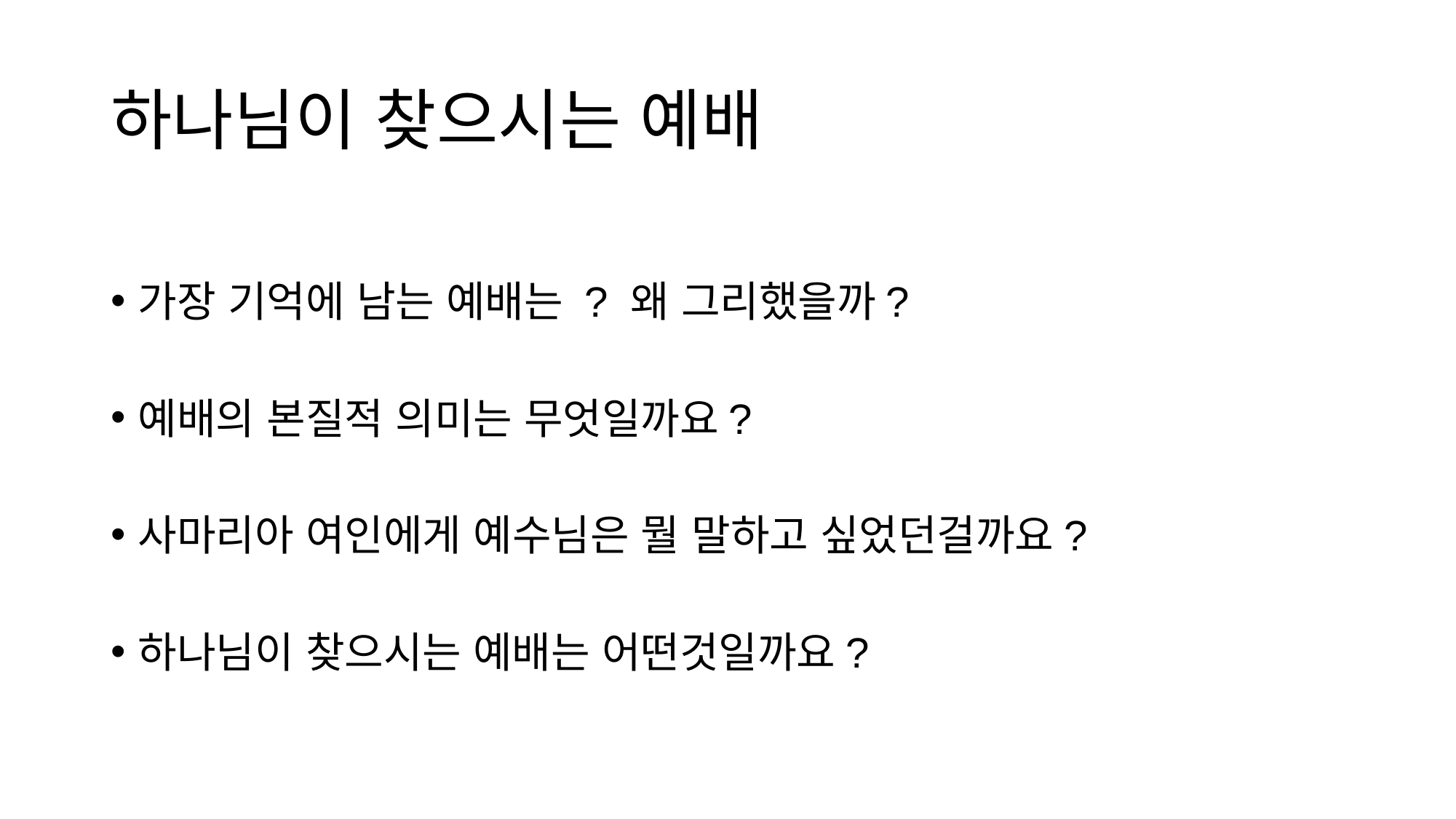

# 하나님이 찾으시는 예배
가장 기억에 남는 예배는 ? 왜 그리했을까?
예배의 본질적 의미는 무엇일까요?
사마리아 여인에게 예수님은 뭘 말하고 싶었던걸까요?
하나님이 찾으시는 예배는 어떤것일까요?